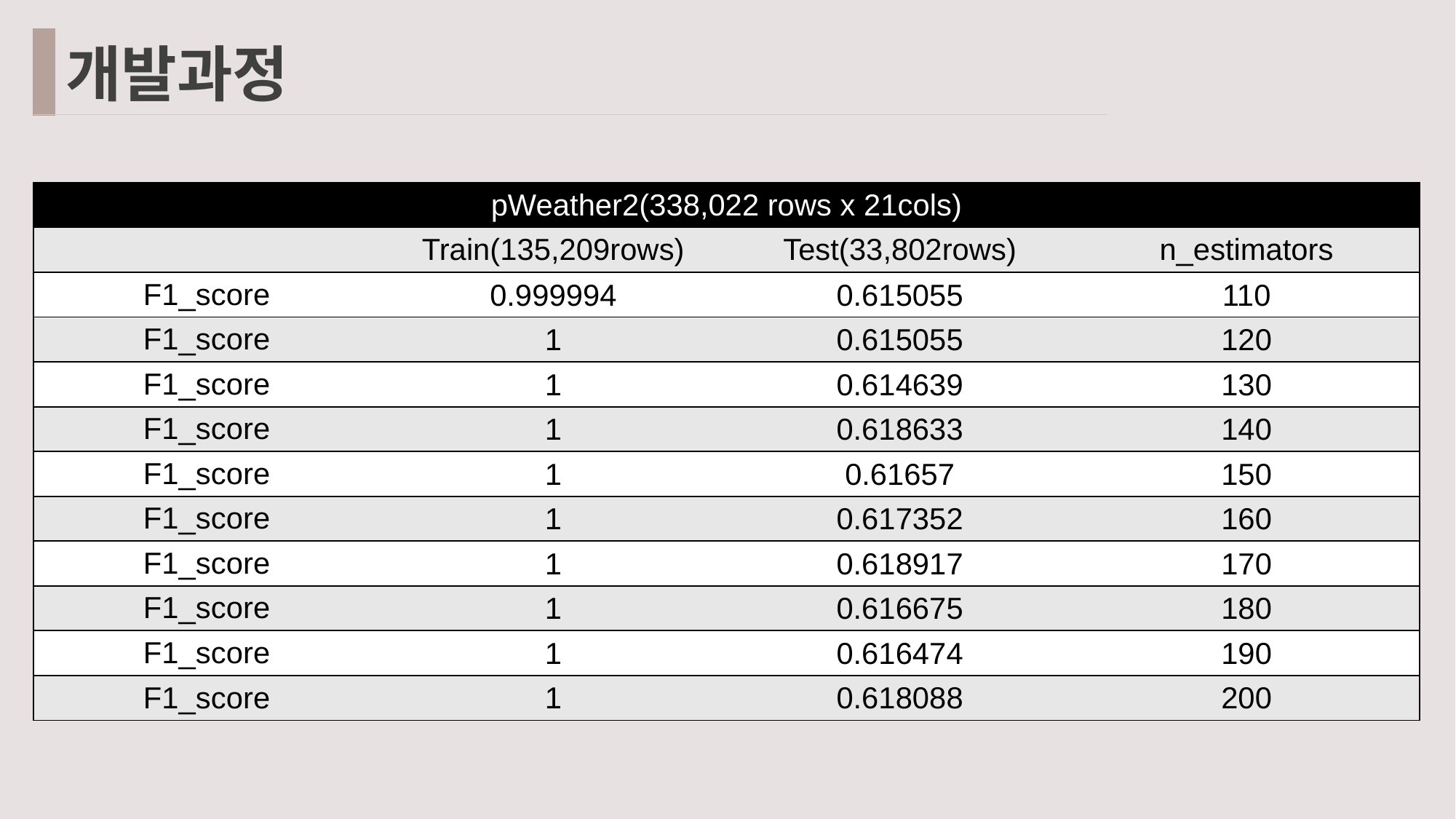

개발과정
| pWeather2(338,022 rows x 21cols) |  |  |  |
| --- | --- | --- | --- |
|  | Train(135,209rows) | Test(33,802rows) | n\_estimators |
| F1\_score | 0.999994 | 0.615055 | 110 |
| F1\_score | 1 | 0.615055 | 120 |
| F1\_score | 1 | 0.614639 | 130 |
| F1\_score | 1 | 0.618633 | 140 |
| F1\_score | 1 | 0.61657 | 150 |
| F1\_score | 1 | 0.617352 | 160 |
| F1\_score | 1 | 0.618917 | 170 |
| F1\_score | 1 | 0.616675 | 180 |
| F1\_score | 1 | 0.616474 | 190 |
| F1\_score | 1 | 0.618088 | 200 |